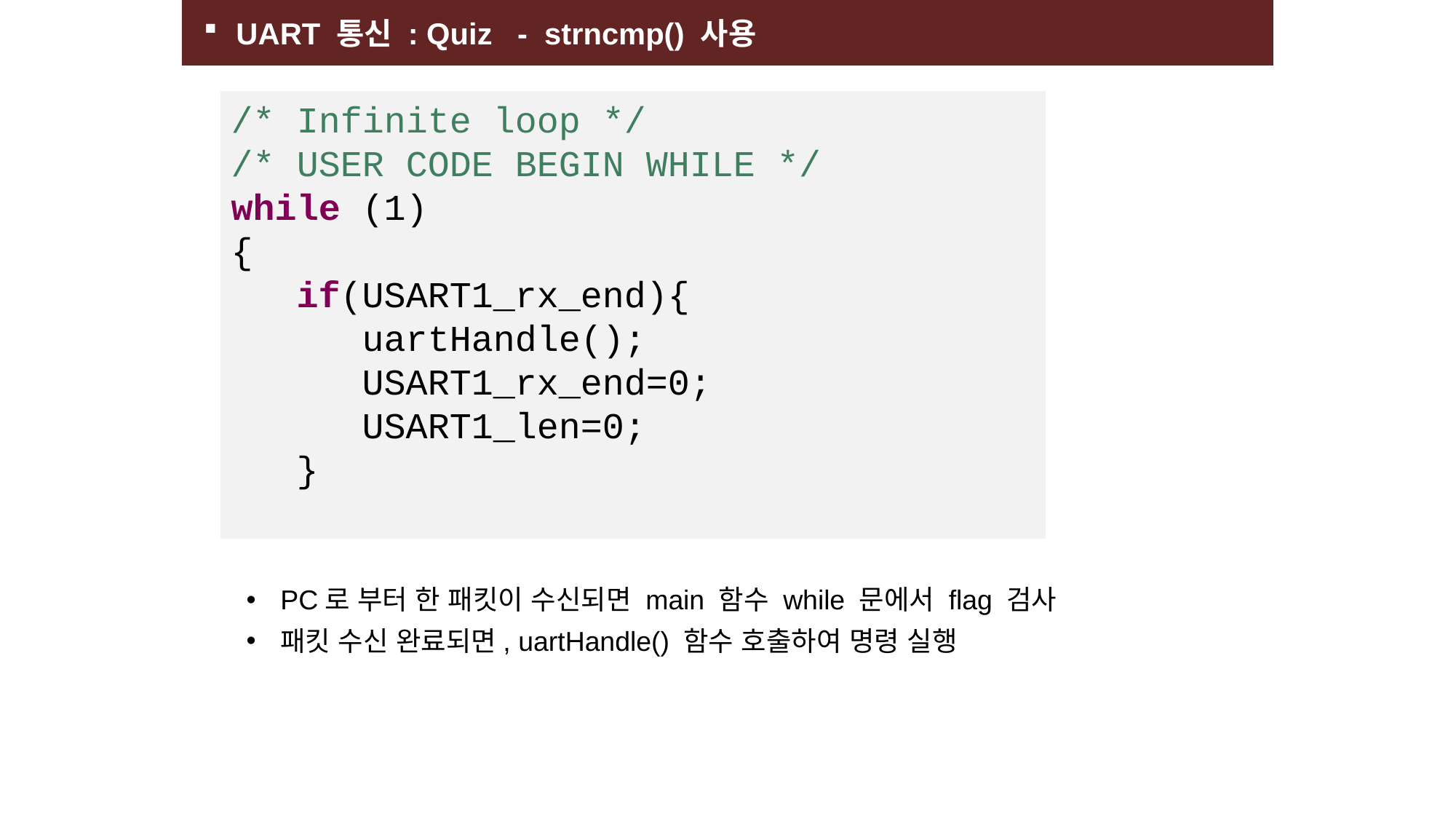

UART 통신 : Quiz   -  strncmp() 사용
/* Infinite loop */
/* USER CODE BEGIN WHILE */
while (1)
{
   if(USART1_rx_end){
      uartHandle();
      USART1_rx_end=0;
      USART1_len=0;
   }

PC로 부터 한 패킷이 수신되면 main 함수 while 문에서 flag 검사
패킷 수신 완료되면, uartHandle() 함수 호출하여 명령 실행